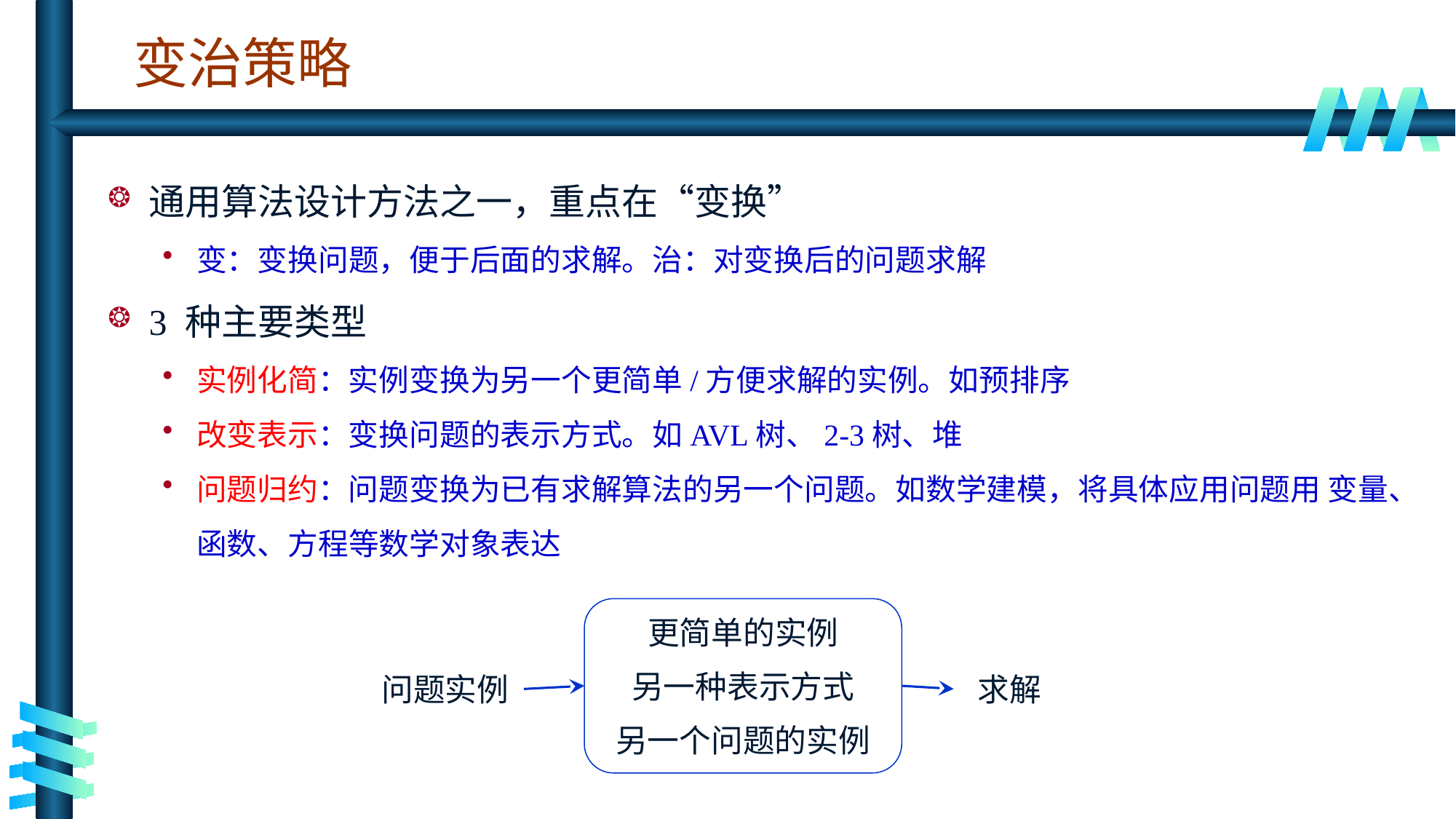

# 变治策略
通用算法设计方法之一，重点在“变换”
变：变换问题，便于后面的求解。治：对变换后的问题求解
3 种主要类型
实例化简：实例变换为另一个更简单/方便求解的实例。如预排序
改变表示：变换问题的表示方式。如AVL树、2-3树、堆
问题归约：问题变换为已有求解算法的另一个问题。如数学建模，将具体应用问题用 变量、函数、方程等数学对象表达

更简单的实例
另一种表示方式
另一个问题的实例
问题实例
求解